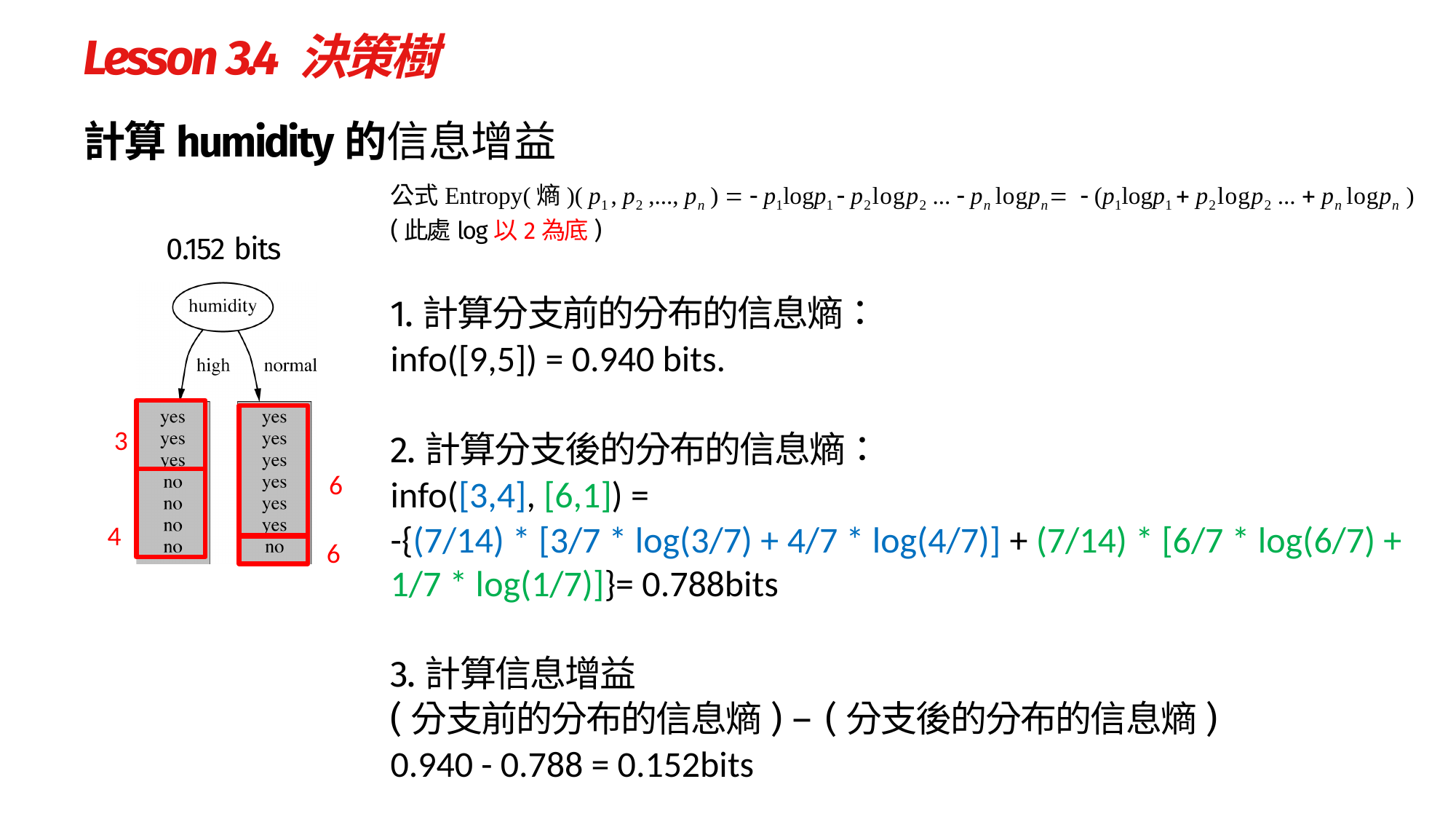

# Lesson 3.4 決策樹
計算humidity的信息增益
公式Entropy(熵)( p1 , p2 ,..., pn ) = − p1logp1 − p2logp2 ... − pn logpn= − (p1logp1 + p2logp2 ... + pn logpn )
(此處log以2為底)

1.計算分支前的分布的信息熵：
info([9,5]) = 0.940 bits.

2.計算分支後的分布的信息熵：
info([3,4], [6,1]) =
-{(7/14) * [3/7 * log(3/7) + 4/7 * log(4/7)] + (7/14) * [6/7 * log(6/7) + 1/7 * log(1/7)]}= 0.788bits

3.計算信息增益
(分支前的分布的信息熵) – (分支後的分布的信息熵)
0.940 - 0.788 = 0.152bits
0.152 bits

3
6

4
6